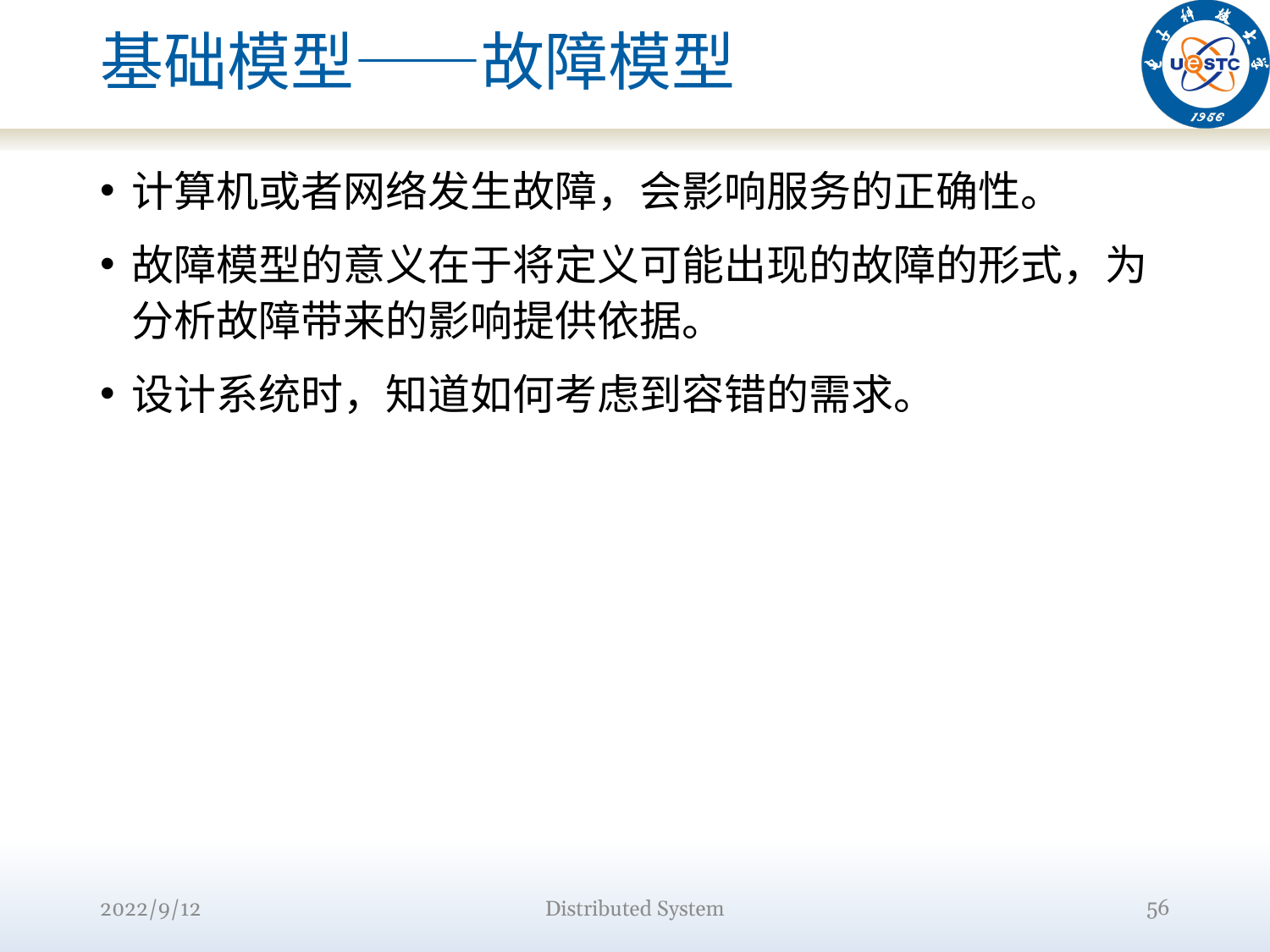

# 基础模型——故障模型
计算机或者网络发生故障，会影响服务的正确性。
故障模型的意义在于将定义可能出现的故障的形式，为分析故障带来的影响提供依据。
设计系统时，知道如何考虑到容错的需求。
2022/9/12
Distributed System
56